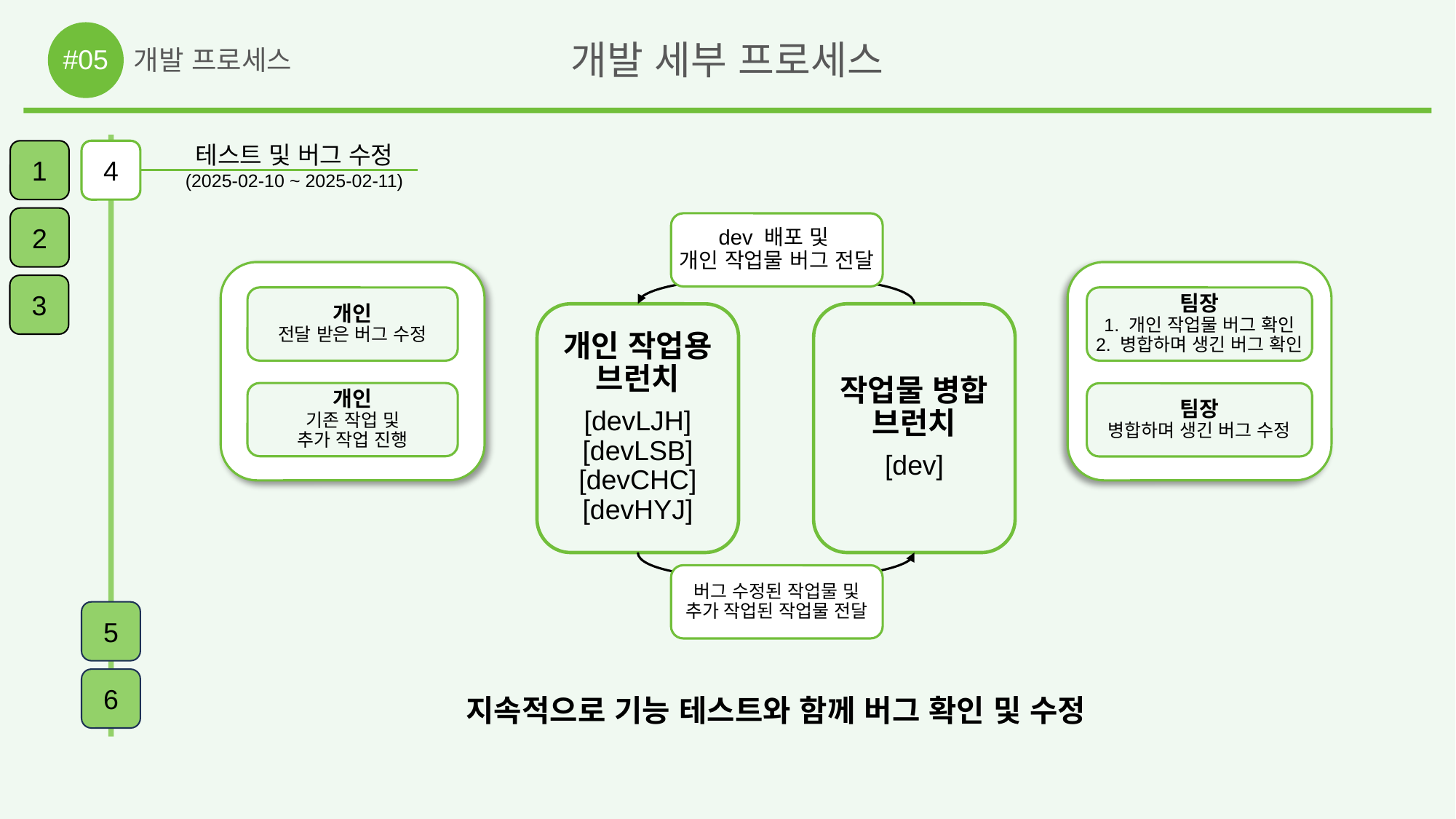

#05
개발 세부 프로세스
개발 프로세스

테스트 및 버그 수정
(2025-02-10 ~ 2025-02-11)
1
4
2
dev 배포 및
개인 작업물 버그 전달

3
개인
전달 받은 버그 수정
팀장
1. 개인 작업물 버그 확인
2. 병합하며 생긴 버그 확인
개인 작업용
브런치
[devLJH]
[devLSB]
[devCHC]
[devHYJ]
작업물 병합
브런치
[dev]
개인
기존 작업 및
추가 작업 진행
팀장
병합하며 생긴 버그 수정

버그 수정된 작업물 및
추가 작업된 작업물 전달
5
6
지속적으로 기능 테스트와 함께 버그 확인 및 수정